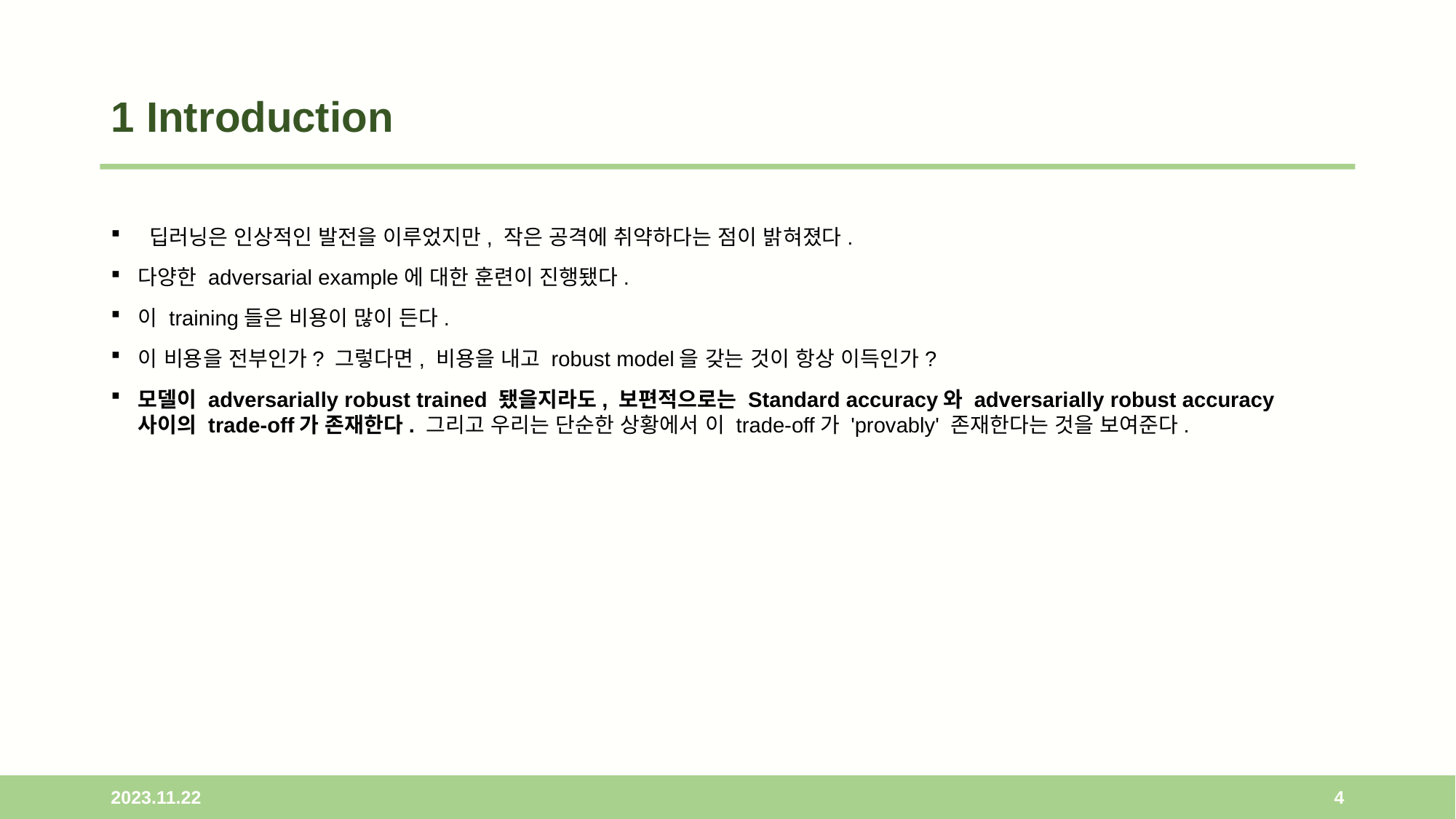

# 1 Introduction
 딥러닝은 인상적인 발전을 이루었지만, 작은 공격에 취약하다는 점이 밝혀졌다.
다양한 adversarial example에 대한 훈련이 진행됐다.
이 training들은 비용이 많이 든다.
이 비용을 전부인가? 그렇다면, 비용을 내고 robust model을 갖는 것이 항상 이득인가?
모델이 adversarially robust trained 됐을지라도, 보편적으로는 Standard accuracy와 adversarially robust accuracy 사이의 trade-off가 존재한다. 그리고 우리는 단순한 상황에서 이 trade-off가 'provably' 존재한다는 것을 보여준다.
2023.11.22
4